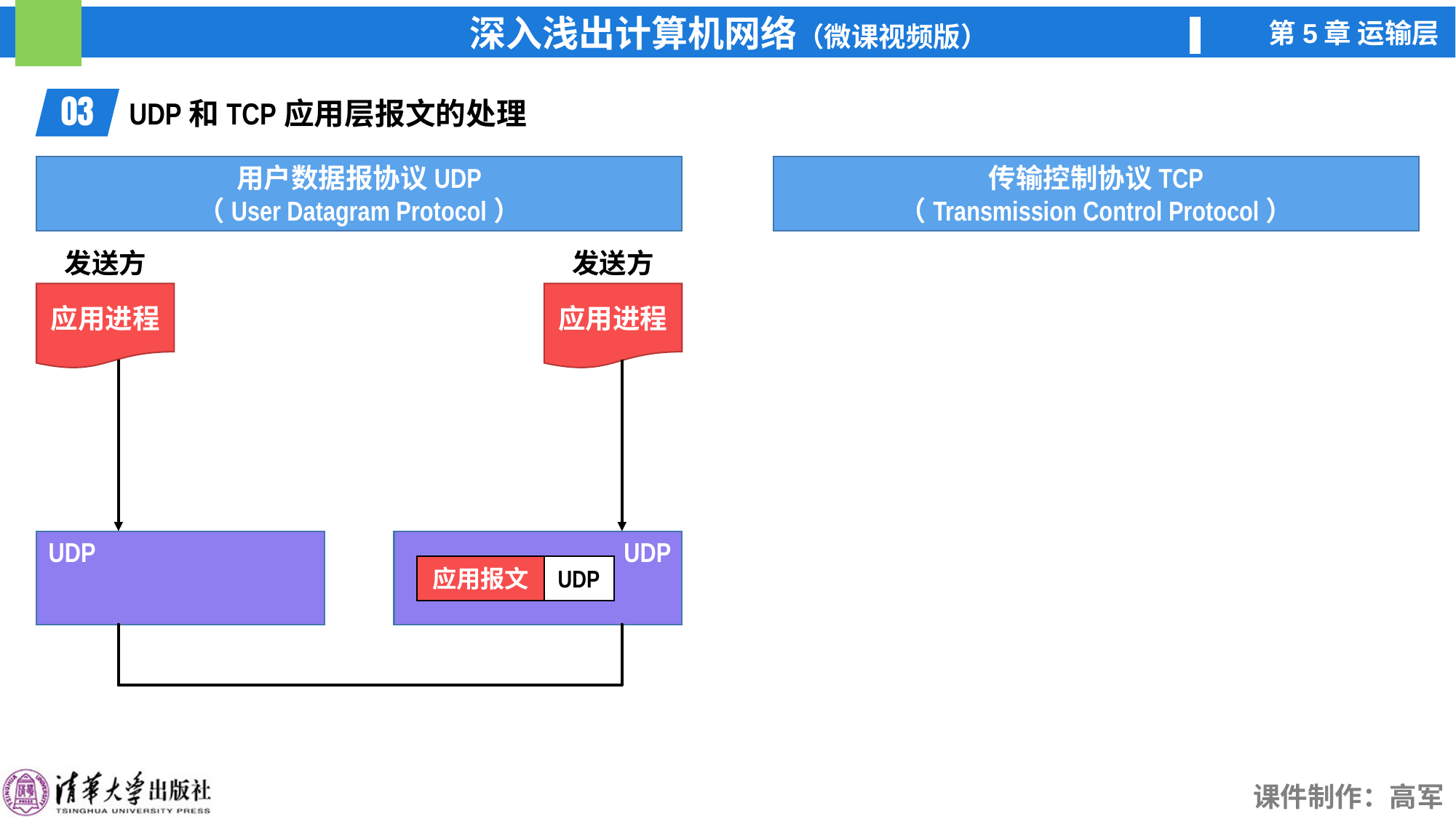

03
UDP和TCP应用层报文的处理
用户数据报协议UDP
（User Datagram Protocol）
传输控制协议TCP
（Transmission Control Protocol）
发送方
发送方
应用进程
应用进程
UDP
UDP

应用报文
UDP